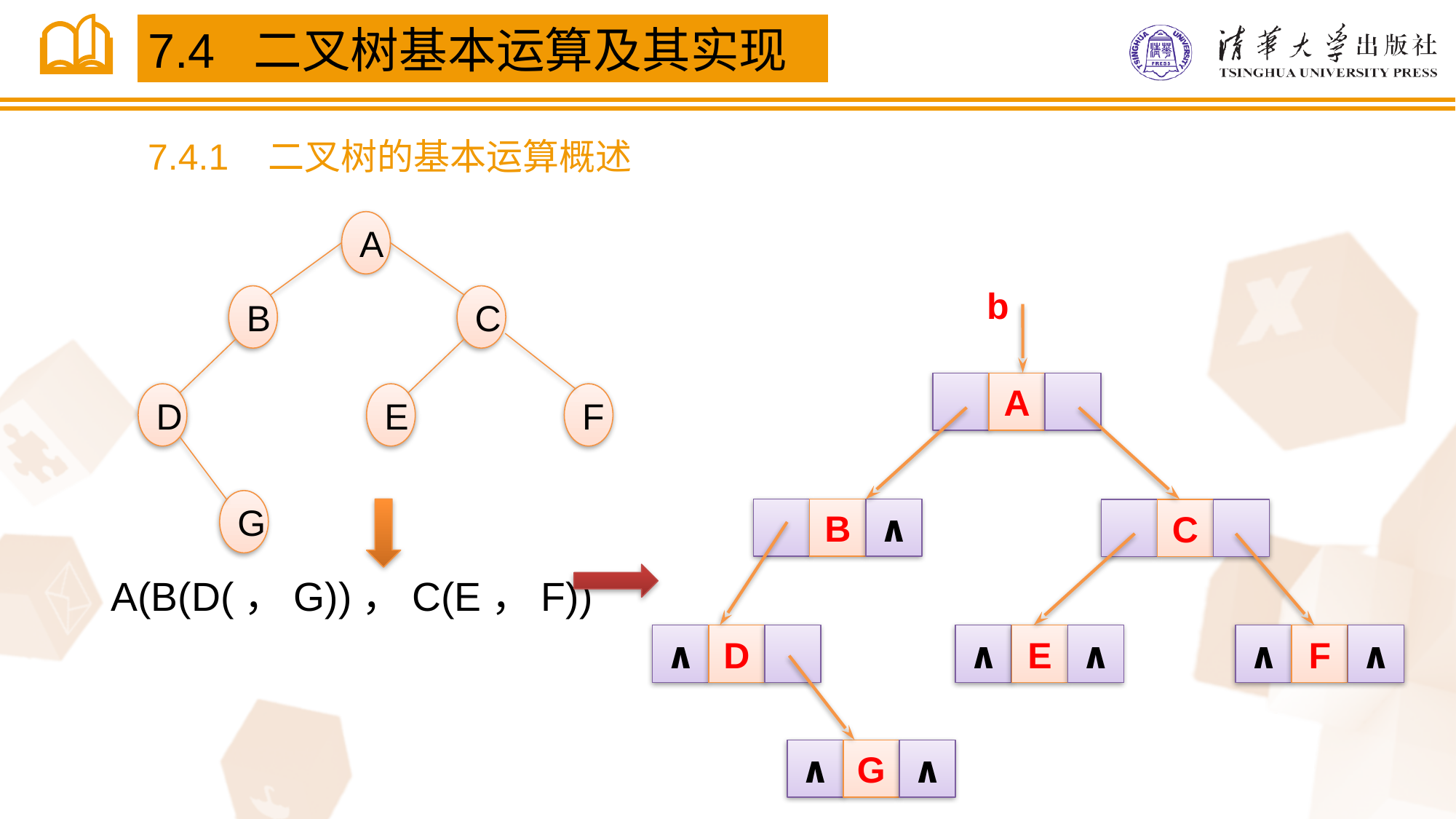

7.4  二叉树基本运算及其实现

7.4.1   二叉树的基本运算概述
A
B
C
D
E
F
G
b

A

B
∧

C

∧
D

∧
E
∧
∧
F
∧

∧
G
∧

A(B(D(，G))，C(E，F))